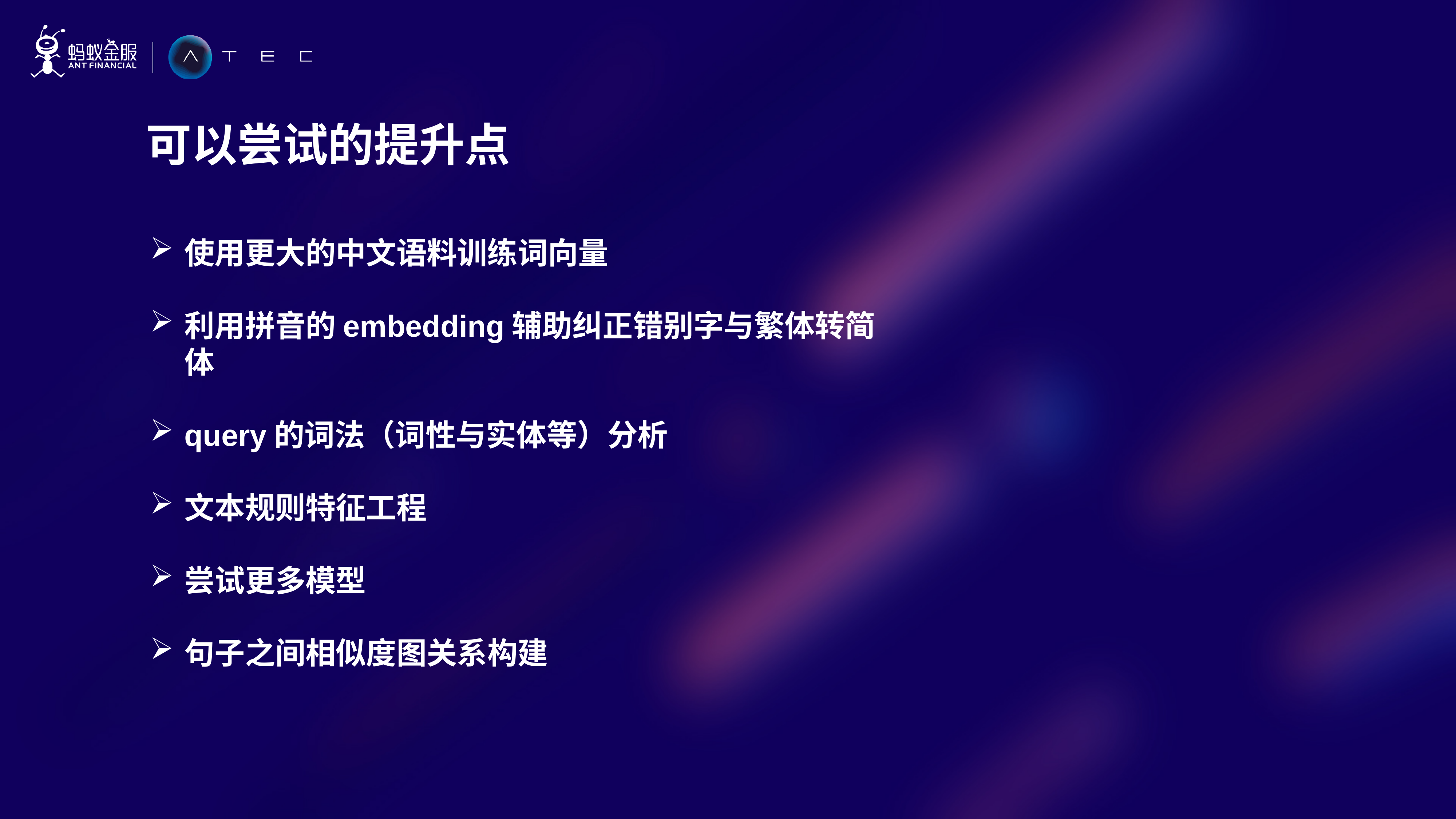

可以尝试的提升点
使用更大的中文语料训练词向量

利用拼音的embedding辅助纠正错别字与繁体转简体

query的词法（词性与实体等）分析

文本规则特征工程

尝试更多模型

句子之间相似度图关系构建